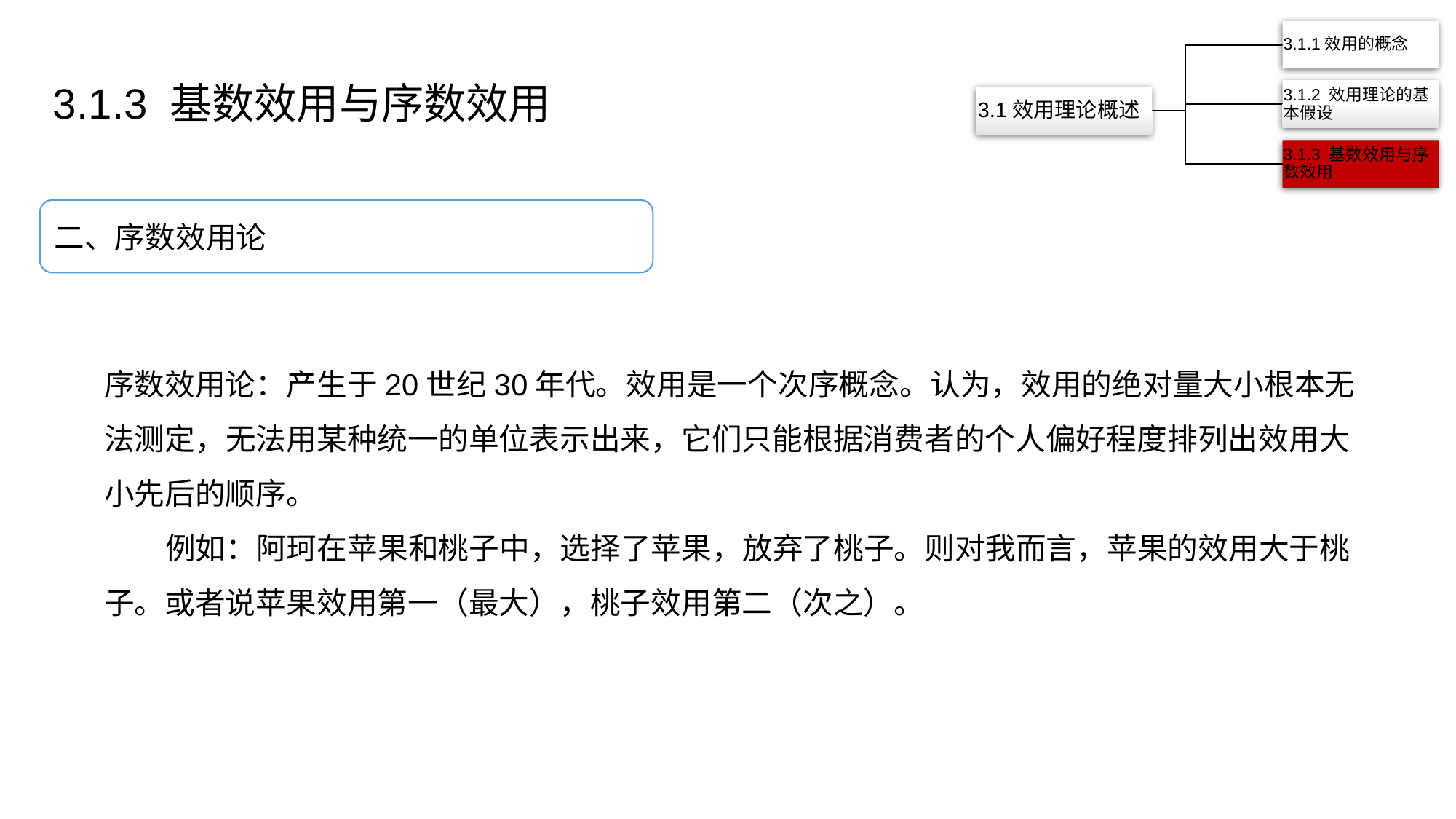

3.1效用理论概述
3.1.1效用的概念
3.1.2 效用理论的基本假设
3.1.3 基数效用与序数效用
3.1.3 基数效用与序数效用
二、序数效用论
序数效用论：产生于20世纪30年代。效用是一个次序概念。认为，效用的绝对量大小根本无法测定，无法用某种统一的单位表示出来，它们只能根据消费者的个人偏好程度排列出效用大小先后的顺序。
        例如：阿珂在苹果和桃子中，选择了苹果，放弃了桃子。则对我而言，苹果的效用大于桃子。或者说苹果效用第一（最大），桃子效用第二（次之）。